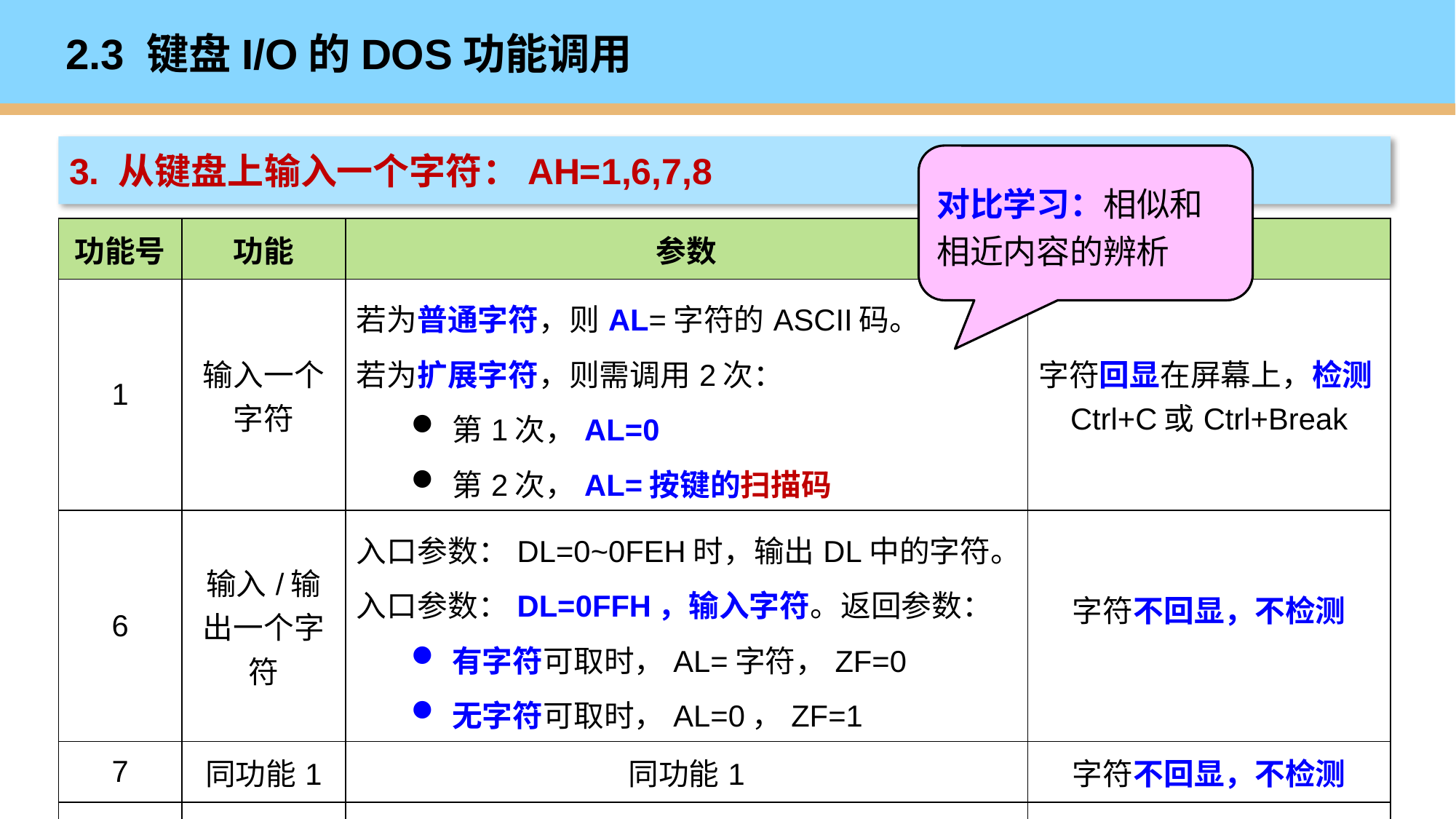

# 2.3 键盘I/O的DOS功能调用
3. 从键盘上输入一个字符：AH=1,6,7,8
对比学习：相似和相近内容的辨析
| 功能号 | 功能 | 参数 | 说明 |
| --- | --- | --- | --- |
| 1 | 输入一个字符 | 若为普通字符，则AL=字符的ASCII码。 若为扩展字符，则需调用2次： 第1次，AL=0 第2次，AL=按键的扫描码 | 字符回显在屏幕上，检测Ctrl+C或Ctrl+Break |
| 6 | 输入/输出一个字符 | 入口参数：DL=0~0FEH时，输出DL中的字符。 入口参数：DL=0FFH，输入字符。返回参数： 有字符可取时，AL=字符，ZF=0 无字符可取时，AL=0，ZF=1 | 字符不回显，不检测 |
| 7 | 同功能1 | 同功能1 | 字符不回显，不检测 |
| 8 | 同功能1 | 同功能1 | 字符不回显，检测 |
180